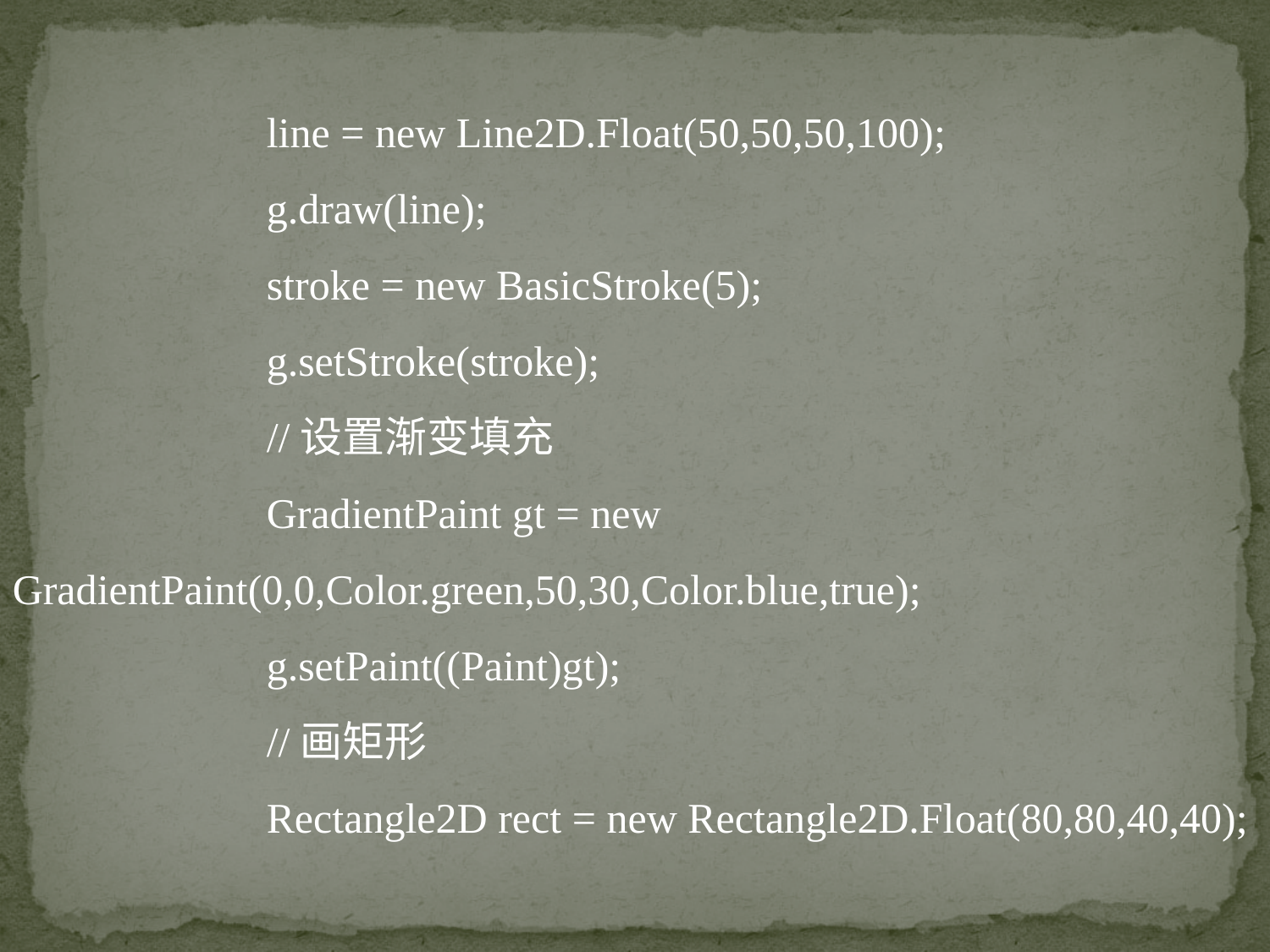

line = new Line2D.Float(50,50,50,100);
		g.draw(line);
		stroke = new BasicStroke(5);
		g.setStroke(stroke);
		//设置渐变填充
		GradientPaint gt = new GradientPaint(0,0,Color.green,50,30,Color.blue,true);
		g.setPaint((Paint)gt);
		//画矩形
		Rectangle2D rect = new Rectangle2D.Float(80,80,40,40);